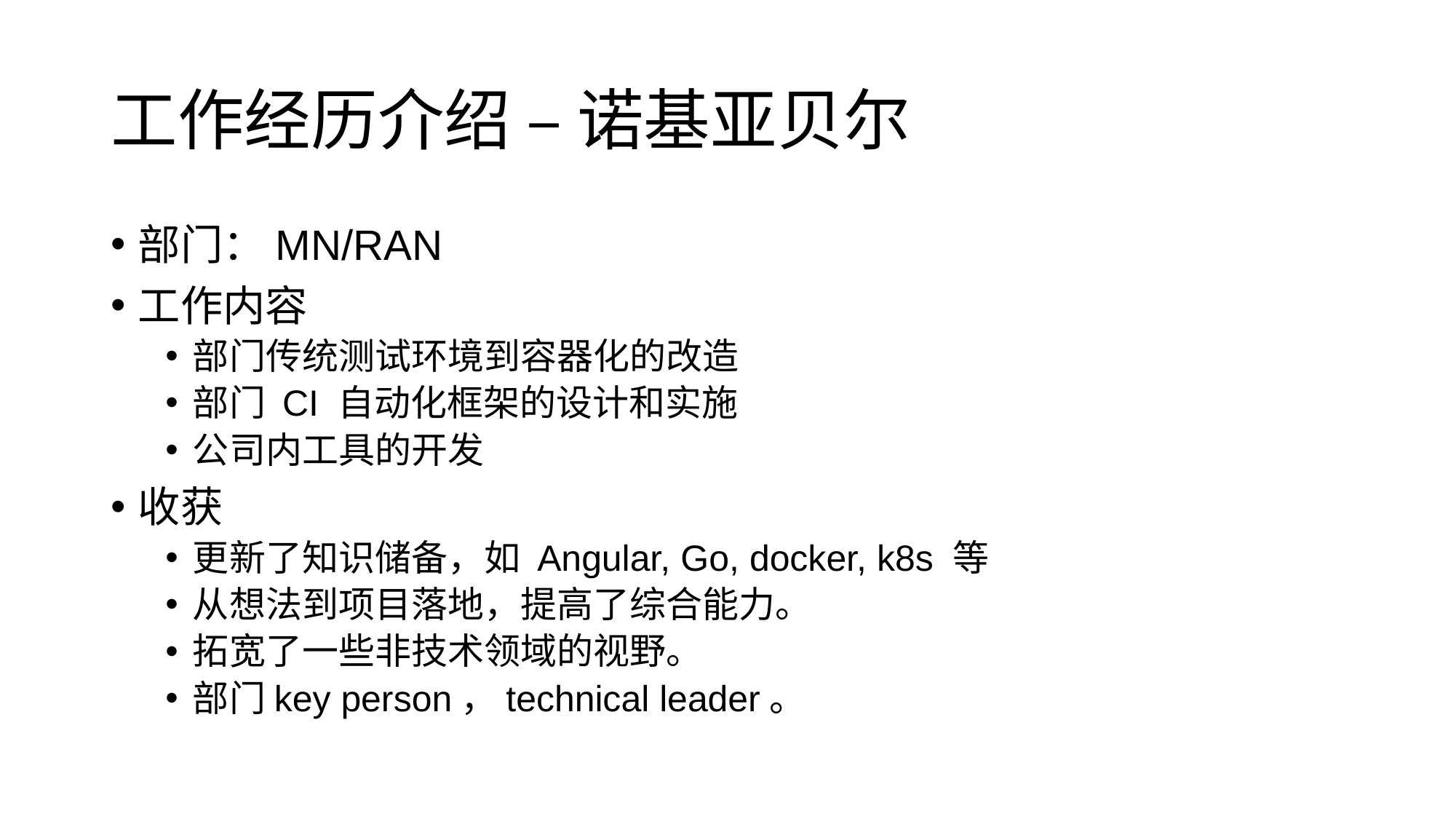

# 工作经历介绍 – 诺基亚贝尔
部门：MN/RAN
工作内容
部门传统测试环境到容器化的改造
部门 CI 自动化框架的设计和实施
公司内工具的开发
收获
更新了知识储备，如 Angular, Go, docker, k8s 等
从想法到项目落地，提高了综合能力。
拓宽了一些非技术领域的视野。
部门key person，technical leader。